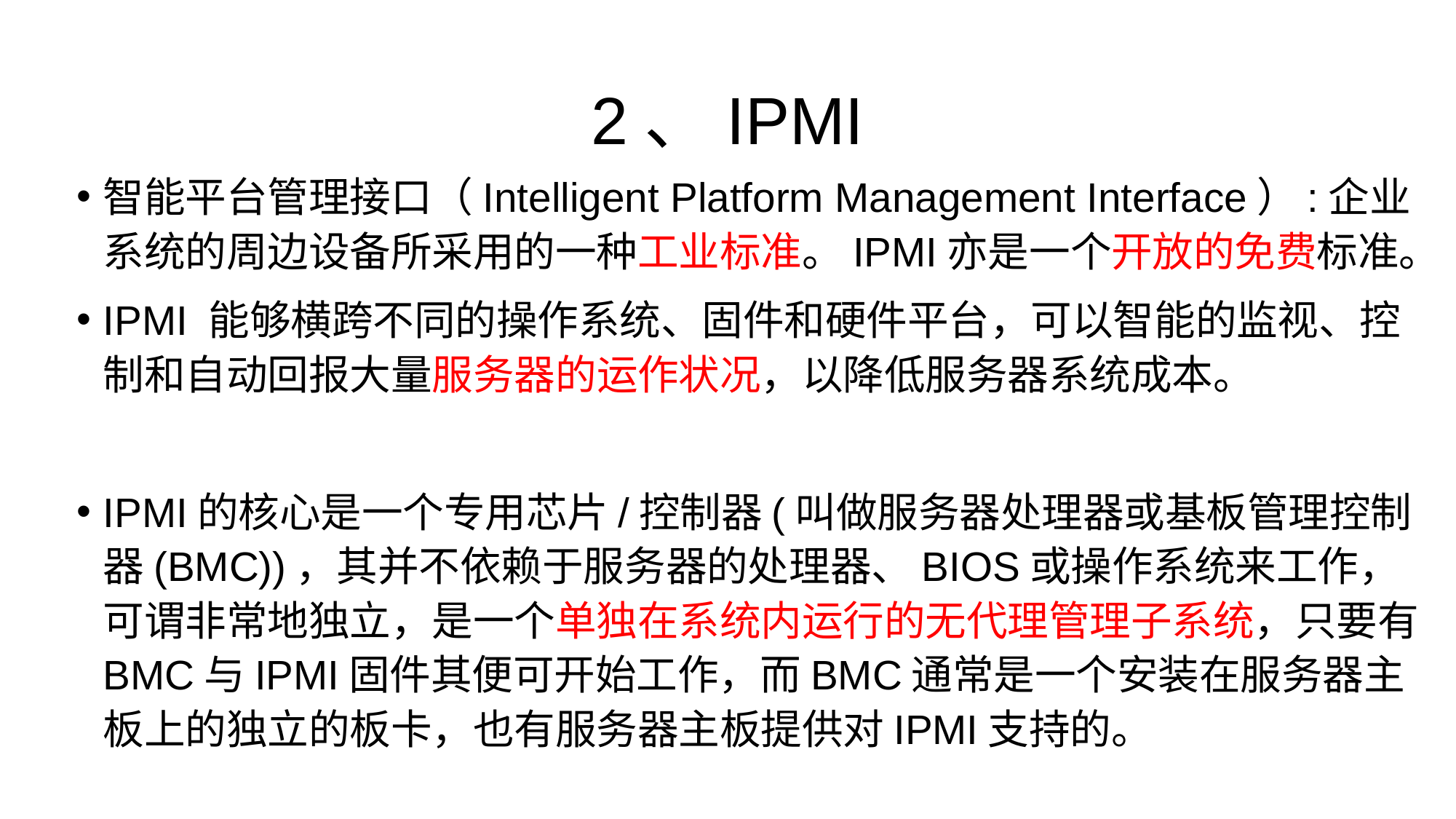

# 2、IPMI
智能平台管理接口（Intelligent Platform Management Interface）:企业系统的周边设备所采用的一种工业标准。IPMI亦是一个开放的免费标准。
IPMI 能够横跨不同的操作系统、固件和硬件平台，可以智能的监视、控制和自动回报大量服务器的运作状况，以降低服务器系统成本。

IPMI的核心是一个专用芯片/控制器(叫做服务器处理器或基板管理控制器(BMC))，其并不依赖于服务器的处理器、BIOS或操作系统来工作，可谓非常地独立，是一个单独在系统内运行的无代理管理子系统，只要有BMC与IPMI固件其便可开始工作，而BMC通常是一个安装在服务器主板上的独立的板卡，也有服务器主板提供对IPMI支持的。